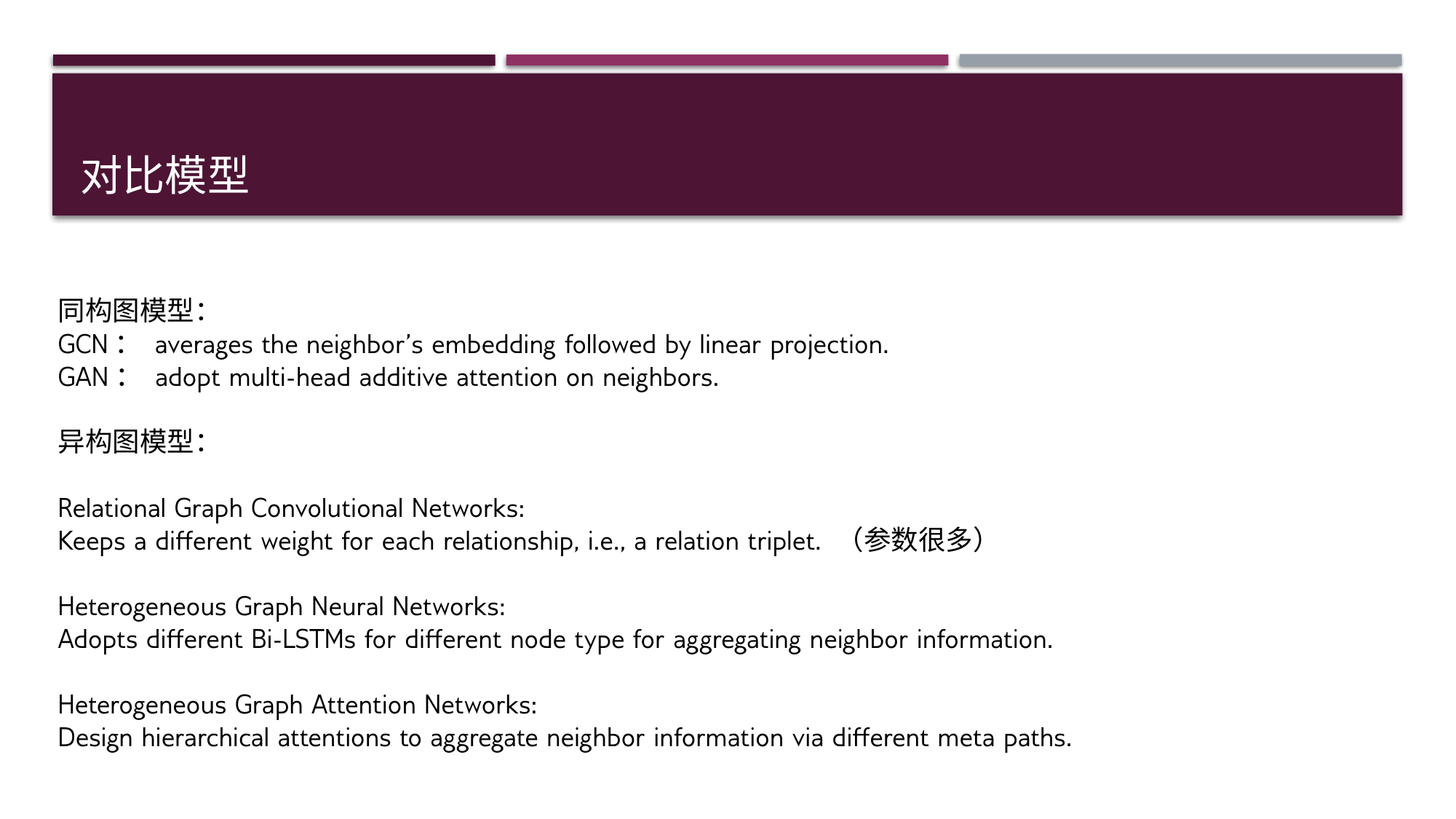

# 对比模型
同构图模型：
GCN： ﻿averages the neighbor’s embedding followed by linear projection.
GAN： adopt ﻿multi-head additive attention on neighbors.

异构图模型：

﻿Relational Graph Convolutional Networks: ﻿
Keeps a different weight for each relationship, i.e., a relation triplet. （参数很多）

﻿Heterogeneous Graph Neural Networks:
﻿Adopts different Bi-LSTMs for different node type for aggregating neighbor information.

﻿Heterogeneous Graph Attention Networks:
﻿Design hierarchical attentions to aggregate neighbor information via different meta paths.